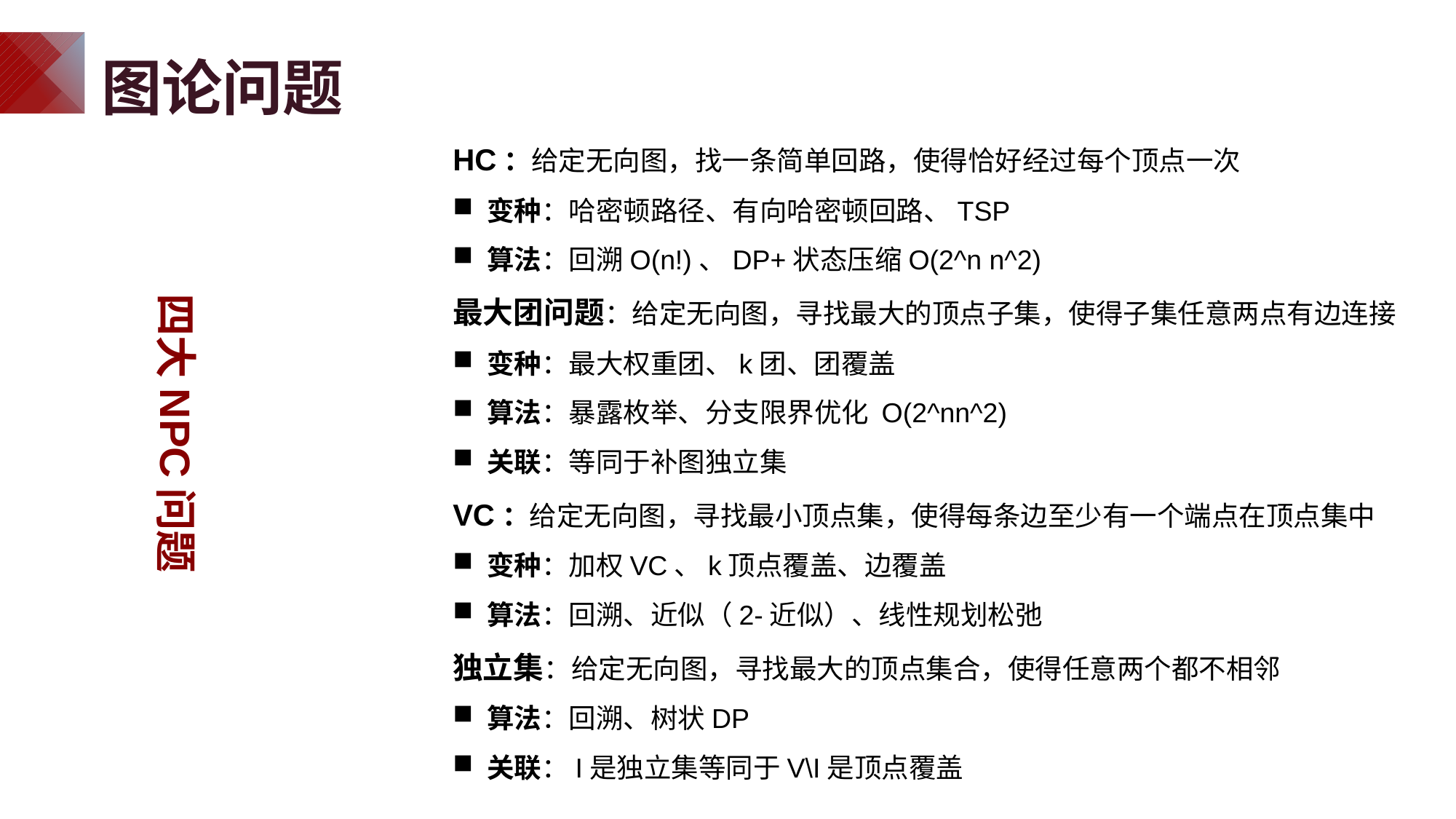

图论问题
HC：给定无向图，找一条简单回路，使得恰好经过每个顶点一次
变种：哈密顿路径、有向哈密顿回路、TSP
算法：回溯O(n!)、DP+状态压缩O(2^n n^2)
最大团问题：给定无向图，寻找最大的顶点子集，使得子集任意两点有边连接
变种：最大权重团、k团、团覆盖
算法：暴露枚举、分支限界优化 O(2^nn^2)
关联：等同于补图独立集
VC：给定无向图，寻找最小顶点集，使得每条边至少有一个端点在顶点集中
变种：加权VC、k顶点覆盖、边覆盖
算法：回溯、近似（2-近似）、线性规划松弛
独立集：给定无向图，寻找最大的顶点集合，使得任意两个都不相邻
算法：回溯、树状DP
关联：I是独立集等同于V\I是顶点覆盖
四大NPC问题